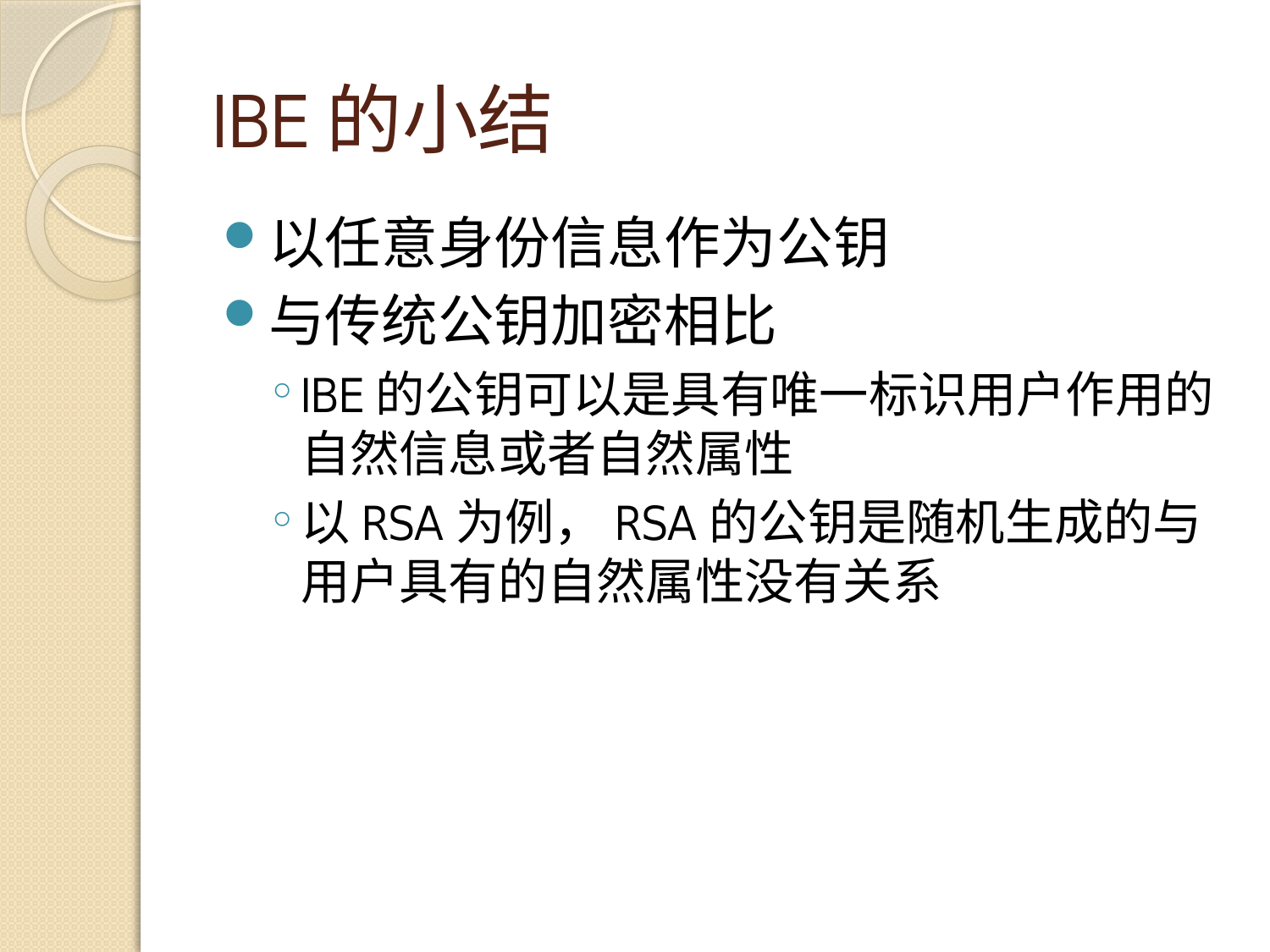

# IBE的小结
以任意身份信息作为公钥
与传统公钥加密相比
IBE的公钥可以是具有唯一标识用户作用的自然信息或者自然属性
以RSA为例，RSA的公钥是随机生成的与用户具有的自然属性没有关系